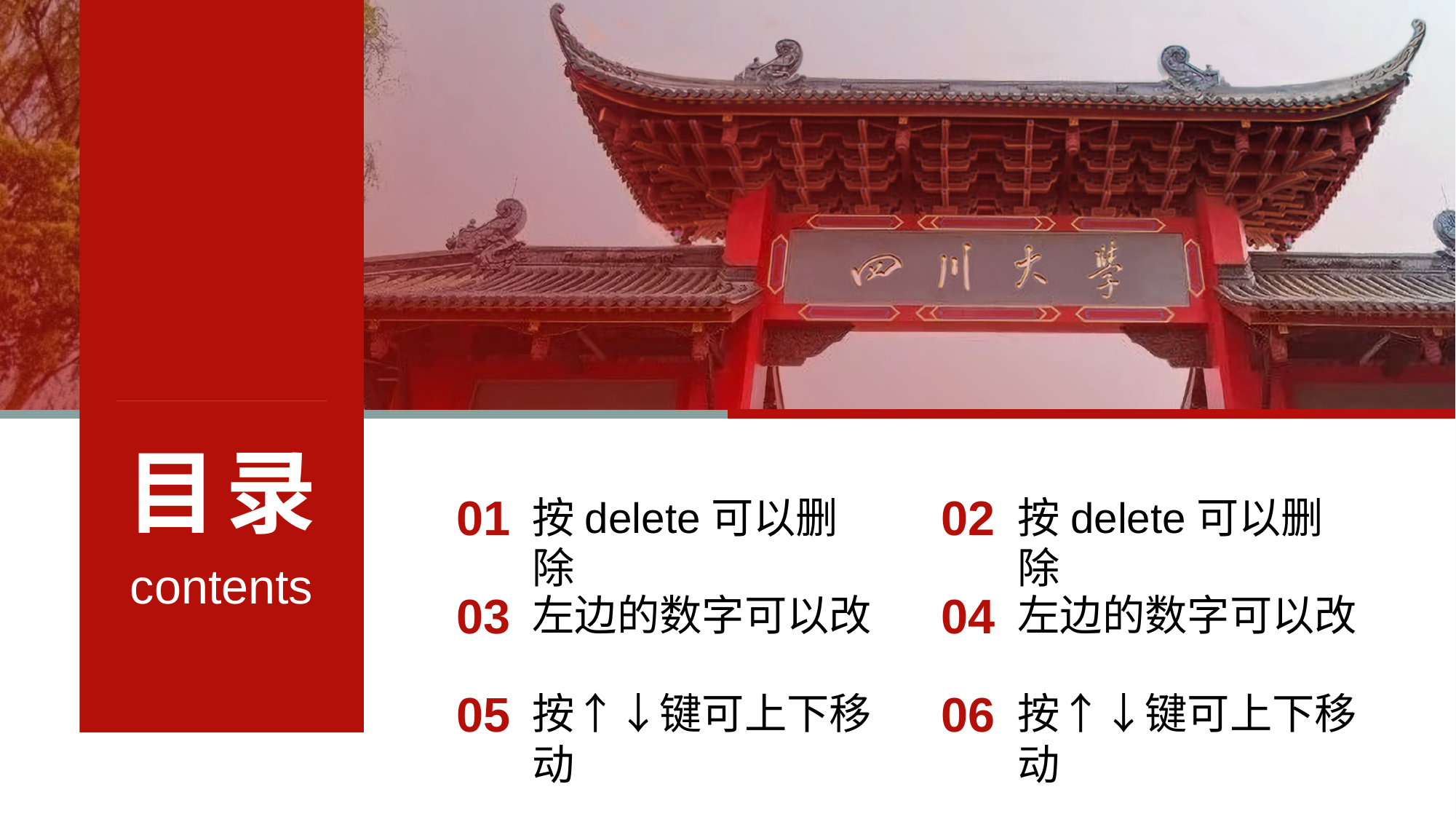

01
02
按delete可以删除
按delete可以删除
03
04
左边的数字可以改
左边的数字可以改
05
06
按↑↓键可上下移动
按↑↓键可上下移动